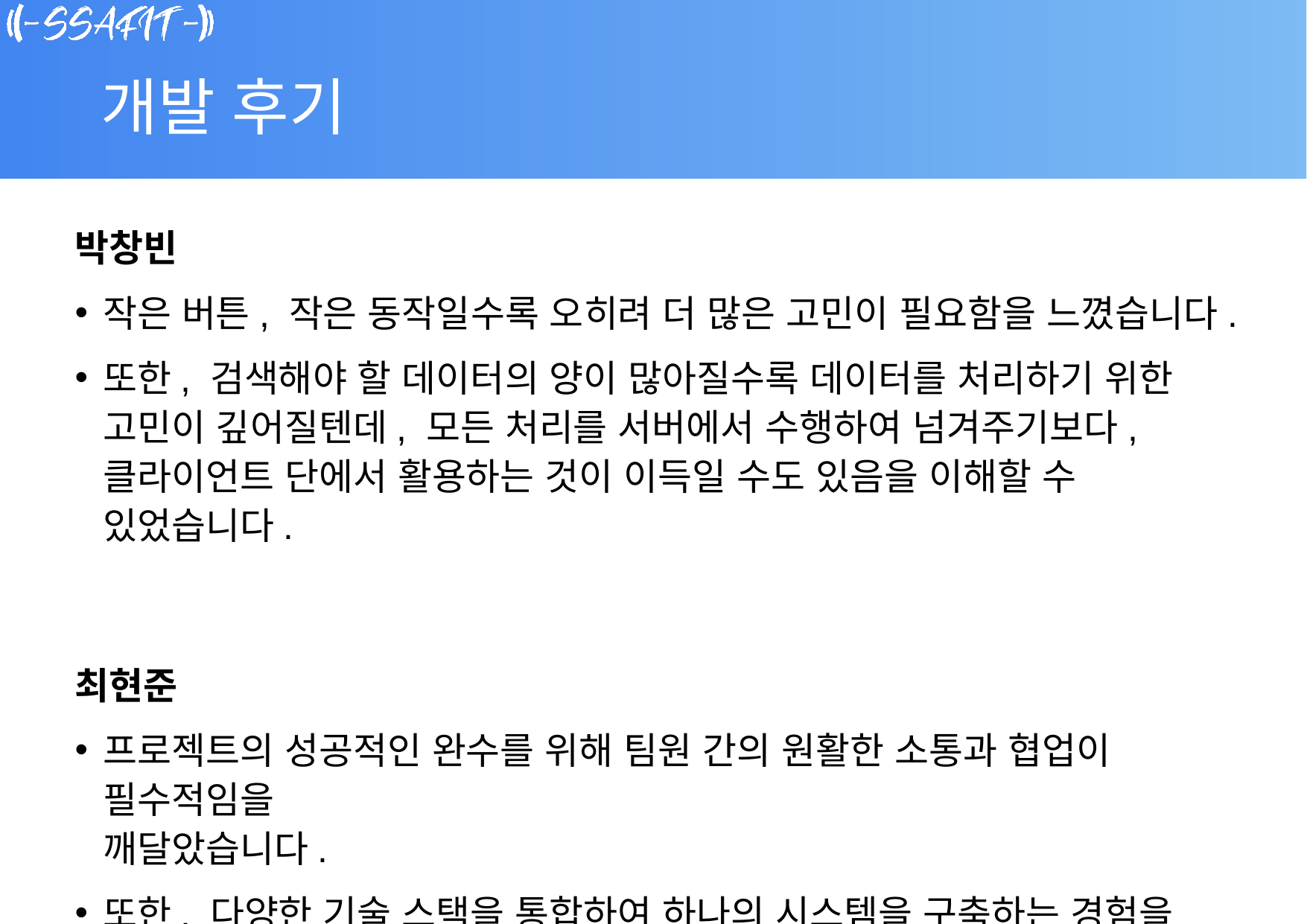

# 개발 후기
박창빈
작은 버튼, 작은 동작일수록 오히려 더 많은 고민이 필요함을 느꼈습니다.
또한, 검색해야 할 데이터의 양이 많아질수록 데이터를 처리하기 위한
고민이 깊어질텐데, 모든 처리를 서버에서 수행하여 넘겨주기보다,
클라이언트 단에서 활용하는 것이 이득일 수도 있음을 이해할 수 있었습니다.

최현준
프로젝트의 성공적인 완수를 위해 팀원 간의 원활한 소통과 협업이 필수적임을
깨달았습니다.
또한, 다양한 기술 스택을 통합하여 하나의 시스템을 구축하는 경험을 통해 기술 간의 상호작용을 이해할 수 있었습니다.